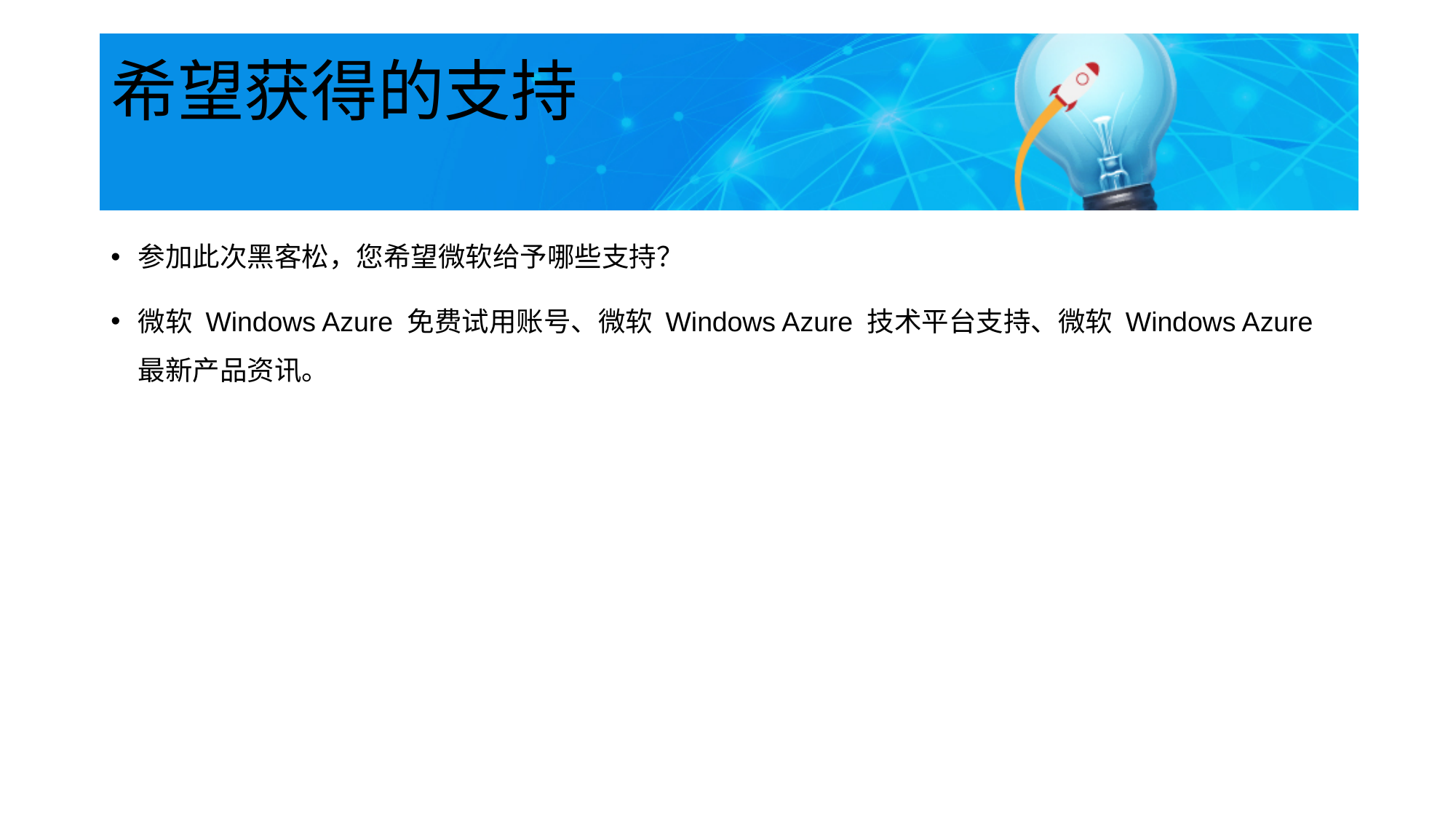

# 希望获得的支持
参加此次黑客松，您希望微软给予哪些支持？
微软 Windows Azure 免费试用账号、微软 Windows Azure 技术平台支持、微软 Windows Azure 最新产品资讯。